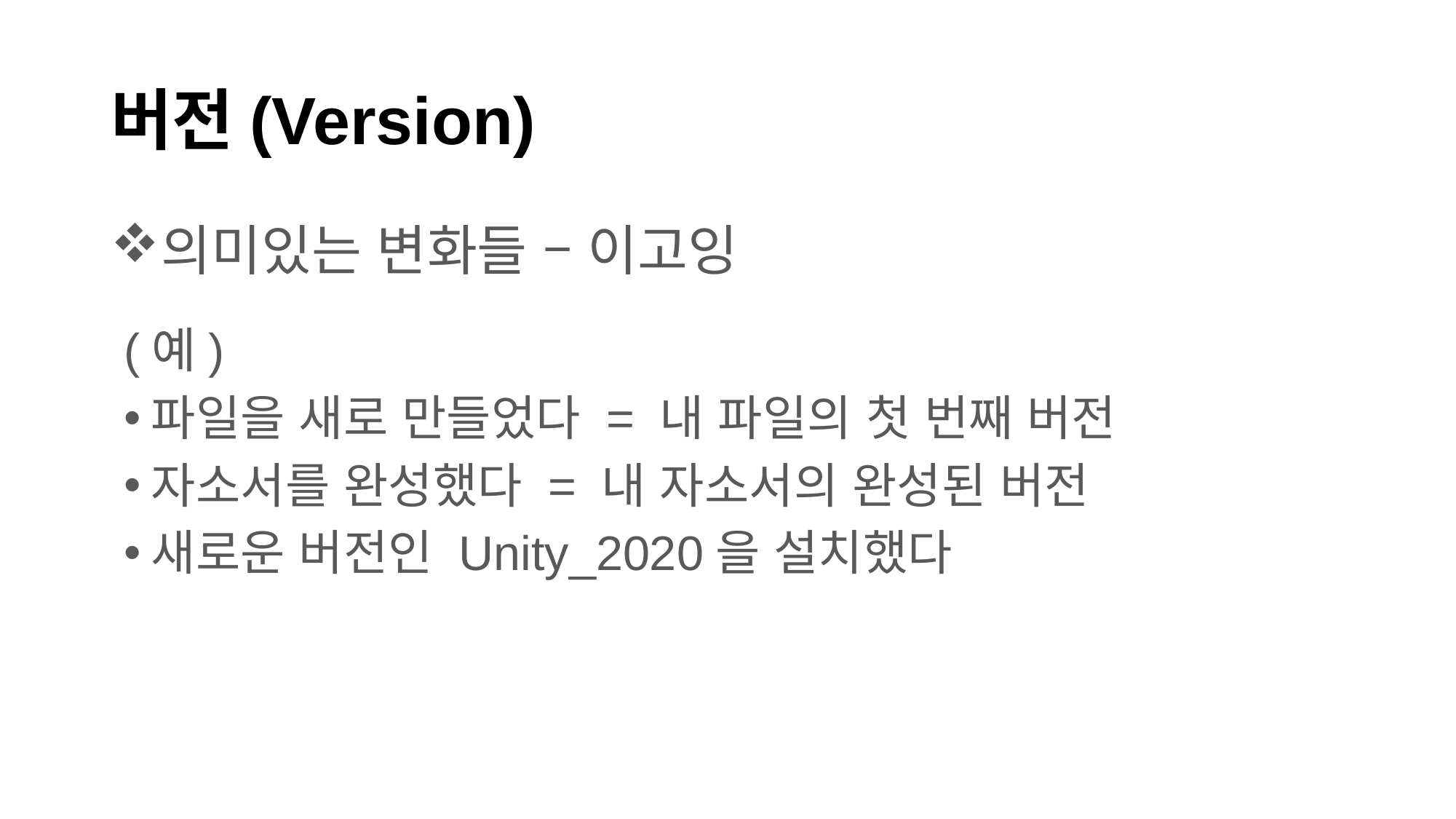

# 버전(Version)
의미있는 변화들 – 이고잉
(예)
파일을 새로 만들었다 = 내 파일의 첫 번째 버전
자소서를 완성했다 = 내 자소서의 완성된 버전
새로운 버전인 Unity_2020을 설치했다